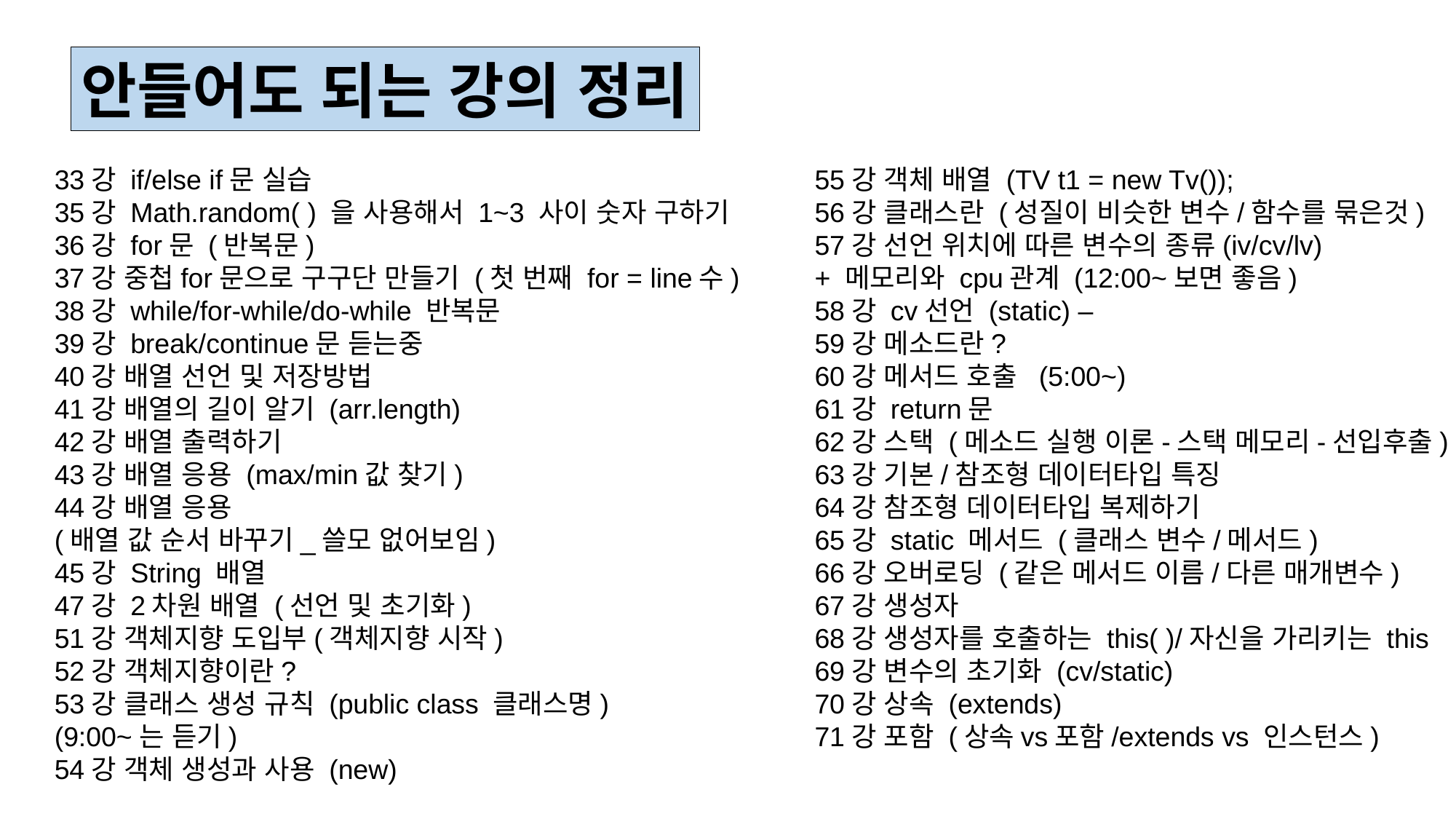

안들어도 되는 강의 정리
33강 if/else if문 실습
35강 Math.random( ) 을 사용해서 1~3 사이 숫자 구하기
36강 for문 (반복문)
37강 중첩for문으로 구구단 만들기 (첫 번째 for = line수)
38강 while/for-while/do-while 반복문
39강 break/continue문 듣는중
40강 배열 선언 및 저장방법
41강 배열의 길이 알기 (arr.length)
42강 배열 출력하기
43강 배열 응용 (max/min값 찾기)
44강 배열 응용
(배열 값 순서 바꾸기_쓸모 없어보임)
45강 String 배열
47강 2차원 배열 (선언 및 초기화)
51강 객체지향 도입부(객체지향 시작)
52강 객체지향이란?
53강 클래스 생성 규칙 (public class 클래스명)
(9:00~는 듣기)
54강 객체 생성과 사용 (new)
55강 객체 배열 (TV t1 = new Tv());
56강 클래스란 (성질이 비슷한 변수/함수를 묶은것)
57강 선언 위치에 따른 변수의 종류(iv/cv/lv)
+ 메모리와 cpu관계 (12:00~보면 좋음)
58강 cv선언 (static) –
59강 메소드란?
60강 메서드 호출  (5:00~)
61강 return문
62강 스택 (메소드 실행 이론-스택 메모리-선입후출)
63강 기본/참조형 데이터타입 특징
64강 참조형 데이터타입 복제하기
65강 static 메서드 (클래스 변수/메서드)
66강 오버로딩 (같은 메서드 이름/다른 매개변수)
67강 생성자
68강 생성자를 호출하는 this( )/자신을 가리키는 this
69강 변수의 초기화 (cv/static)
70강 상속 (extends)
71강 포함 (상속vs포함/extends vs 인스턴스)